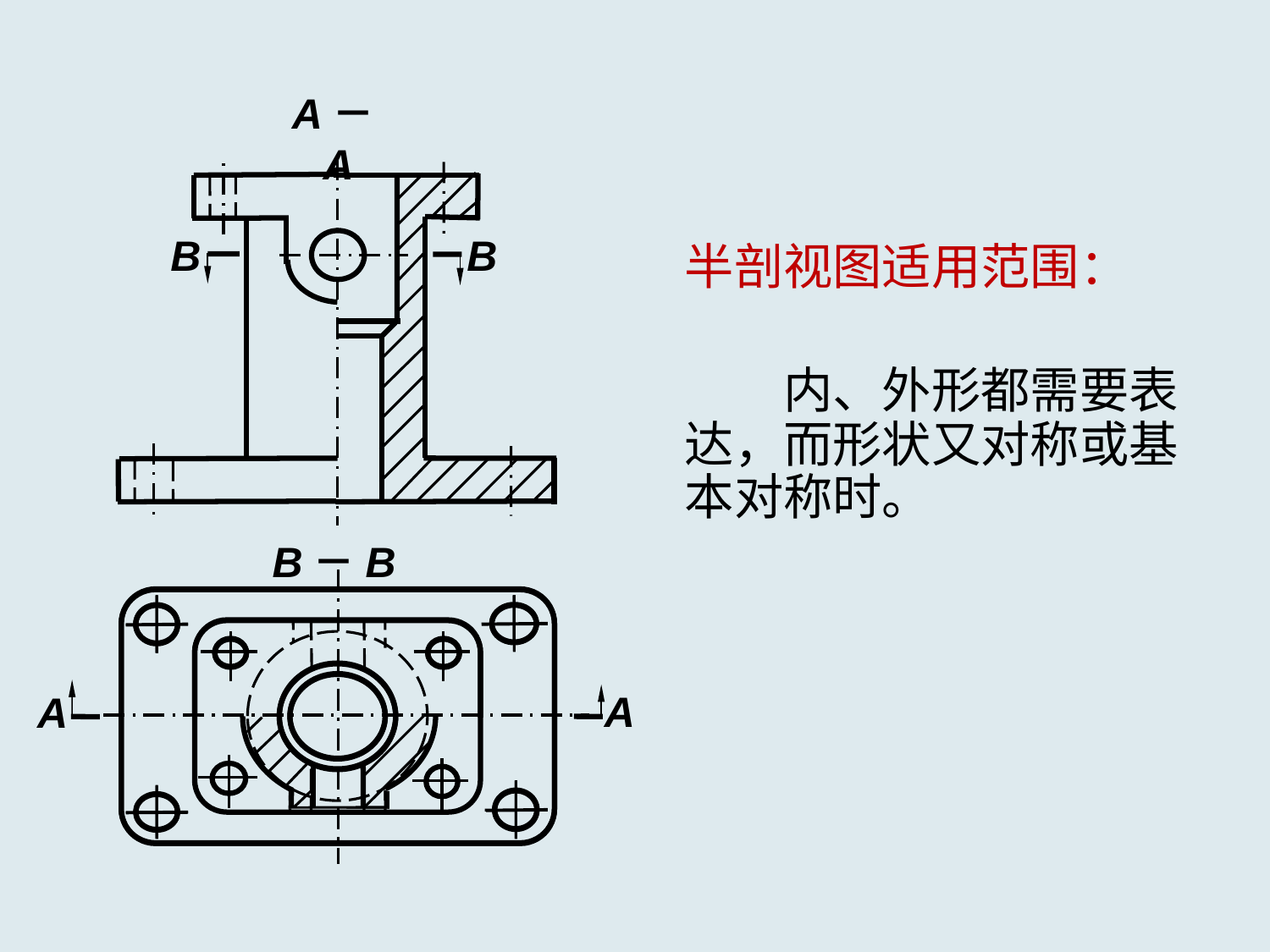

A－A

A
A

B
B
半剖视图适用范围：

　　内、外形都需要表达，而形状又对称或基本对称时。
B－B